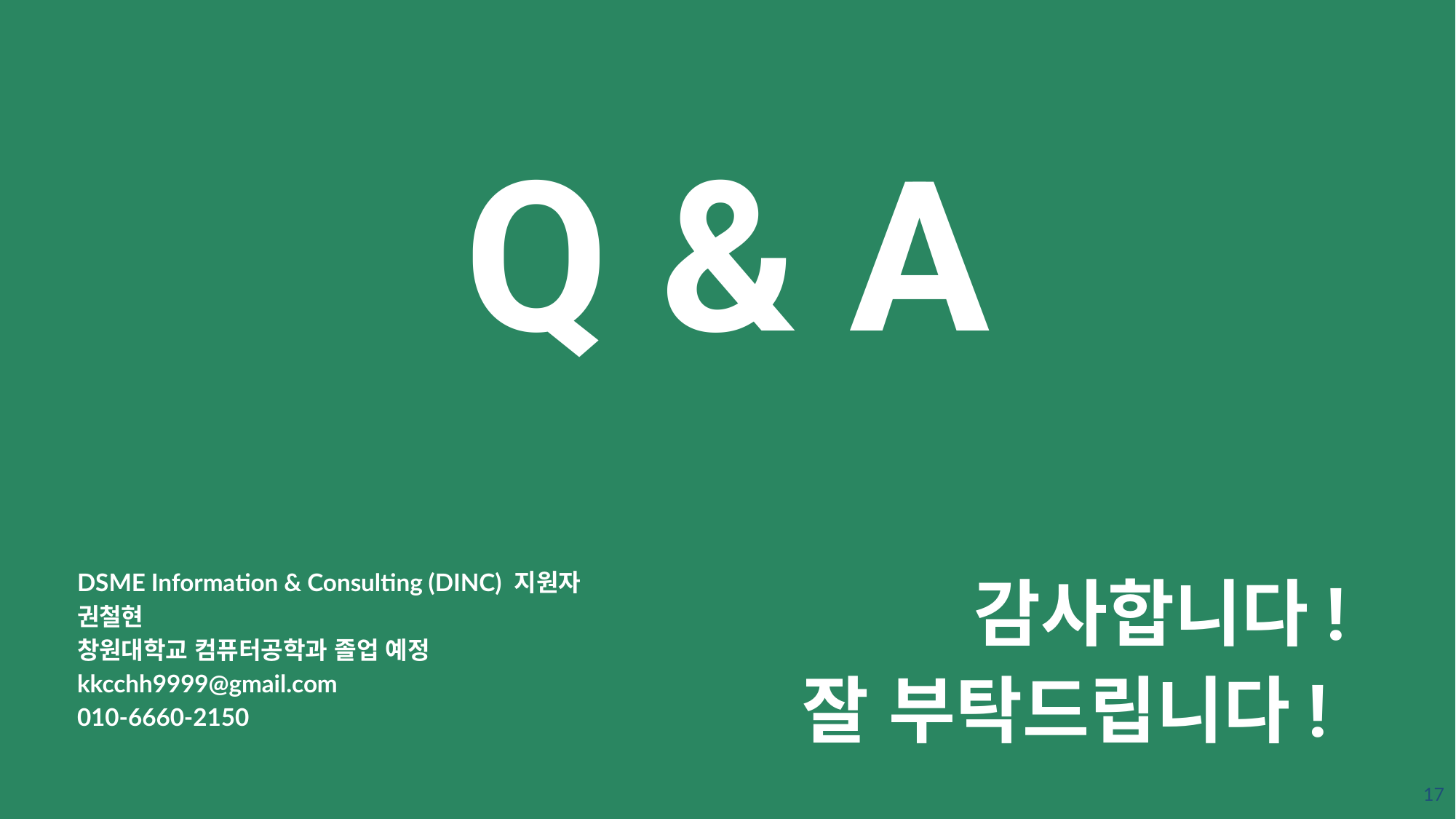

Q & A
DSME Information & Consulting (DINC) 지원자
권철현
창원대학교 컴퓨터공학과 졸업 예정
kkcchh9999@gmail.com
010-6660-2150
감사합니다!
잘 부탁드립니다!
17